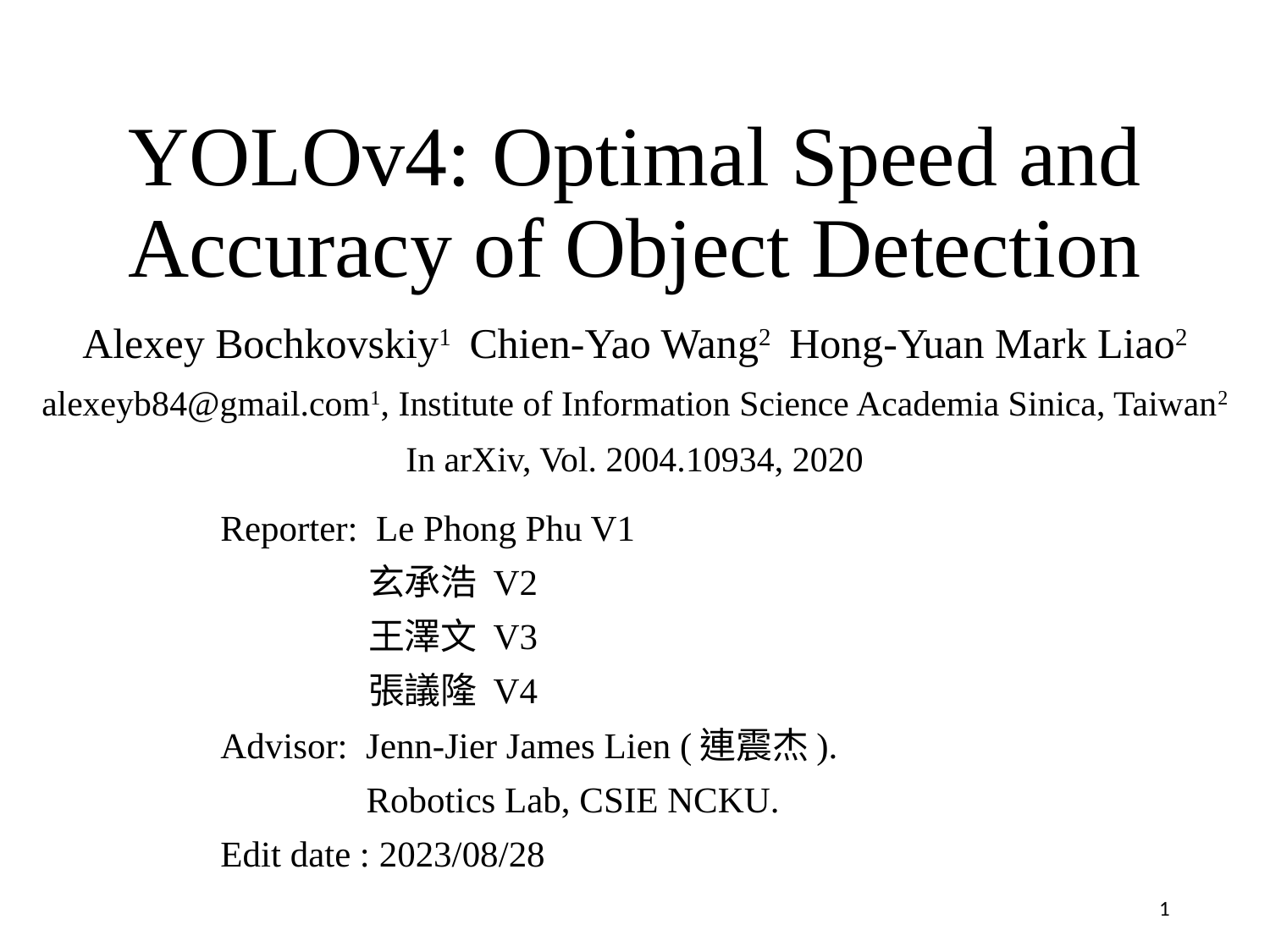

# YOLOv4: Optimal Speed and Accuracy of Object Detection
Alexey Bochkovskiy1   Chien-Yao Wang2   Hong-Yuan Mark Liao2
alexeyb84@gmail.com1, Institute of Information Science Academia Sinica, Taiwan2
In arXiv, Vol. 2004.10934, 2020
Reporter:  Le Phong Phu V1
                 玄承浩 V2
                 王澤文 V3
                 張議隆 V4
Advisor:  Jenn-Jier James Lien (連震杰).
                Robotics Lab, CSIE NCKU.
Edit date : 2023/08/28
1